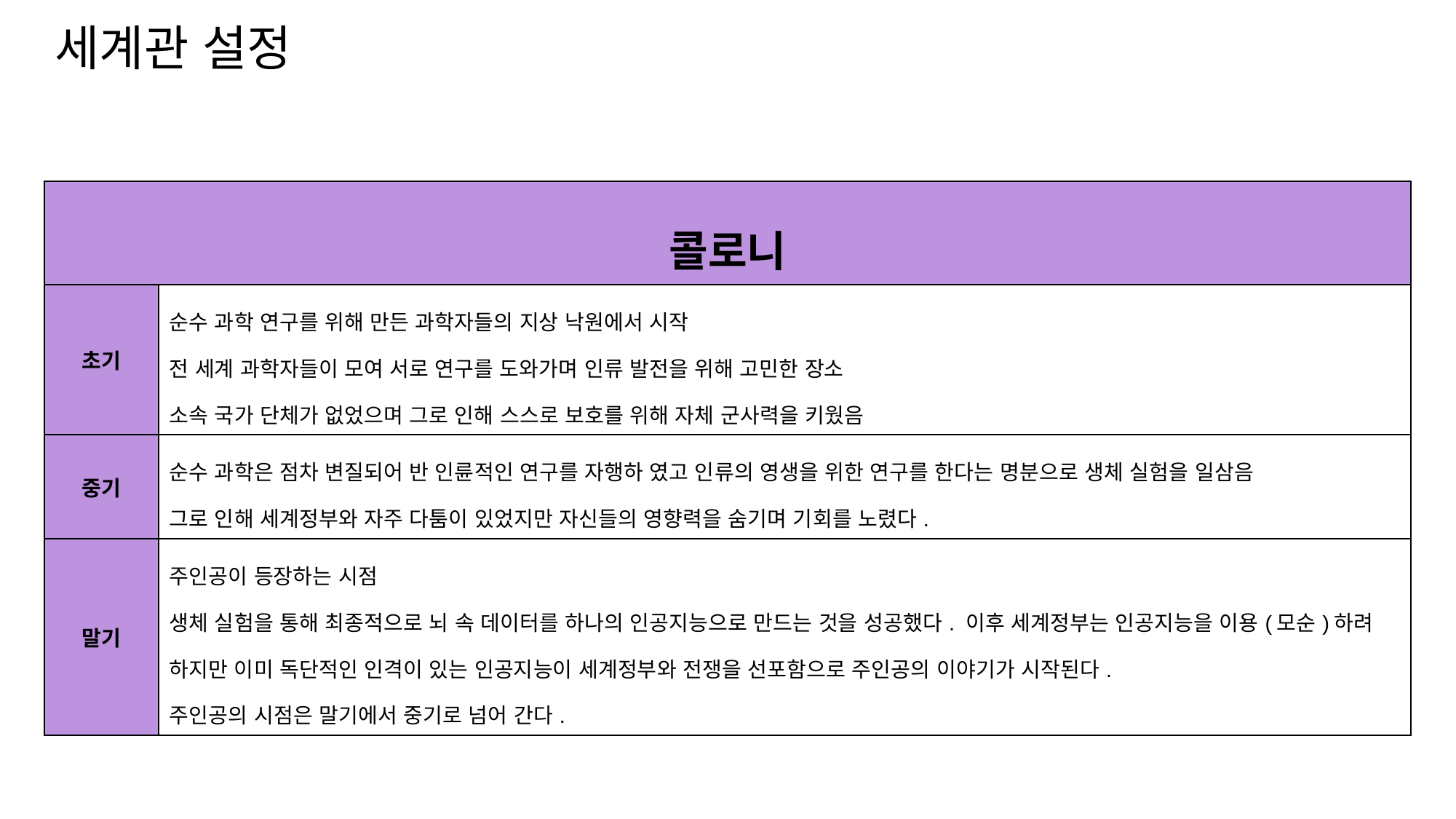

대부분의 설명이 콜로니와 인공지는 위주로 진행 되고 있다. 이쯤되면 콜로니와 인공지능이 주인공이다!
# 세계관 설정
| 콜로니 |  |
| --- | --- |
| 초기 | 순수 과학 연구를 위해 만든 과학자들의 지상 낙원에서 시작 전 세계 과학자들이 모여 서로 연구를 도와가며 인류 발전을 위해 고민한 장소 소속 국가 단체가 없었으며 그로 인해 스스로 보호를 위해 자체 군사력을 키웠음 |
| 중기 | 순수 과학은 점차 변질되어 반 인륜적인 연구를 자행하 였고 인류의 영생을 위한 연구를 한다는 명분으로 생체 실험을 일삼음 그로 인해 세계정부와 자주 다툼이 있었지만 자신들의 영향력을 숨기며 기회를 노렸다. |
| 말기 | 주인공이 등장하는 시점 생체 실험을 통해 최종적으로 뇌 속 데이터를 하나의 인공지능으로 만드는 것을 성공했다. 이후 세계정부는 인공지능을 이용(모순)하려 하지만 이미 독단적인 인격이 있는 인공지능이 세계정부와 전쟁을 선포함으로 주인공의 이야기가 시작된다. 주인공의 시점은 말기에서 중기로 넘어 간다. |